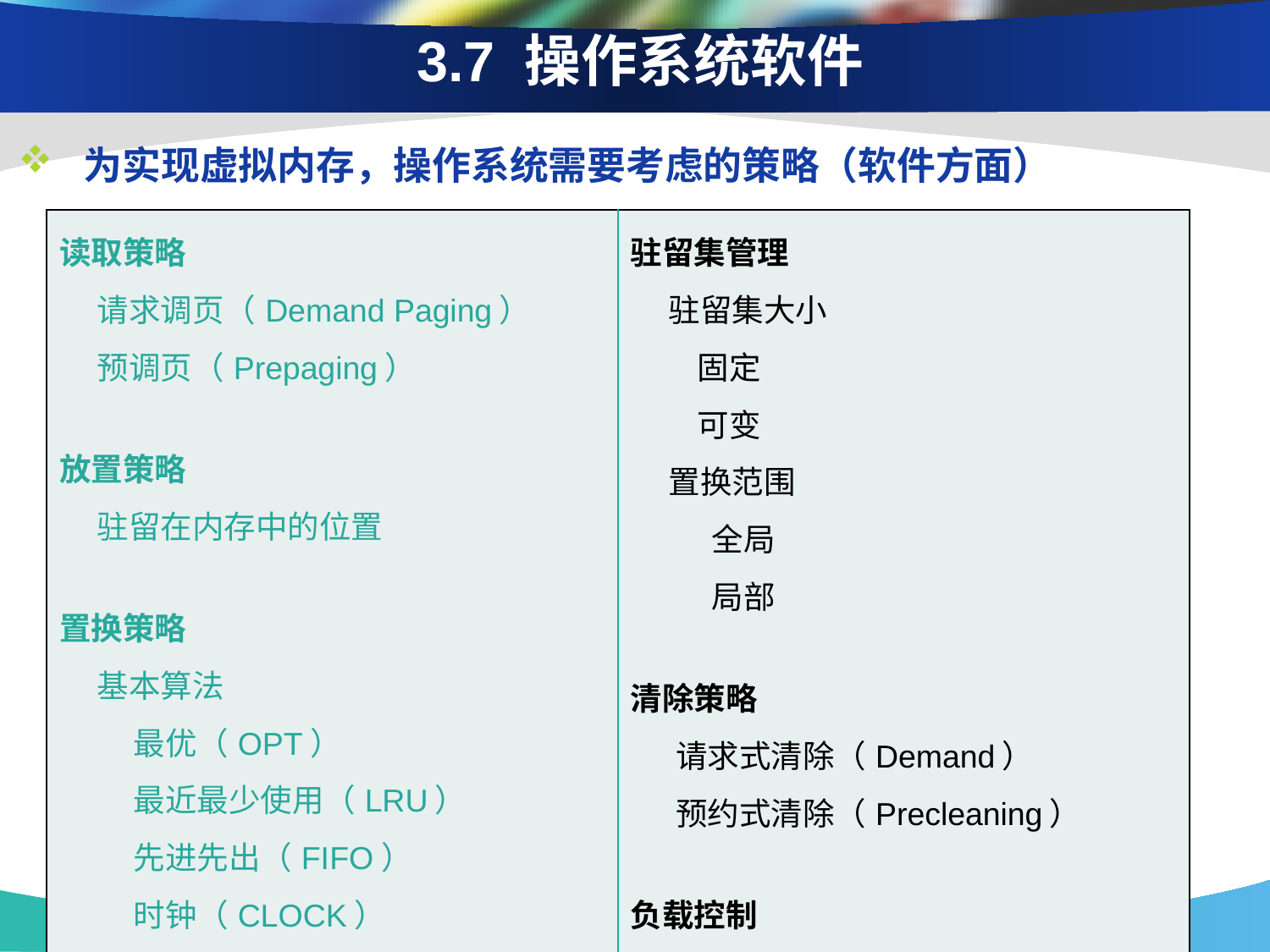

3.7 操作系统软件
 为实现虚拟内存，操作系统需要考虑的策略（软件方面）

| 读取策略 请求调页（Demand Paging） 预调页（Prepaging） 放置策略 驻留在内存中的位置 置换策略 基本算法 最优（OPT） 最近最少使用（LRU） 先进先出（FIFO） 时钟（CLOCK） 页缓冲 | 驻留集管理 驻留集大小 固定 可变 置换范围 全局 局部 清除策略 请求式清除（Demand） 预约式清除（Precleaning） 负载控制 多道程序度（系统并发度） |
| --- | --- |